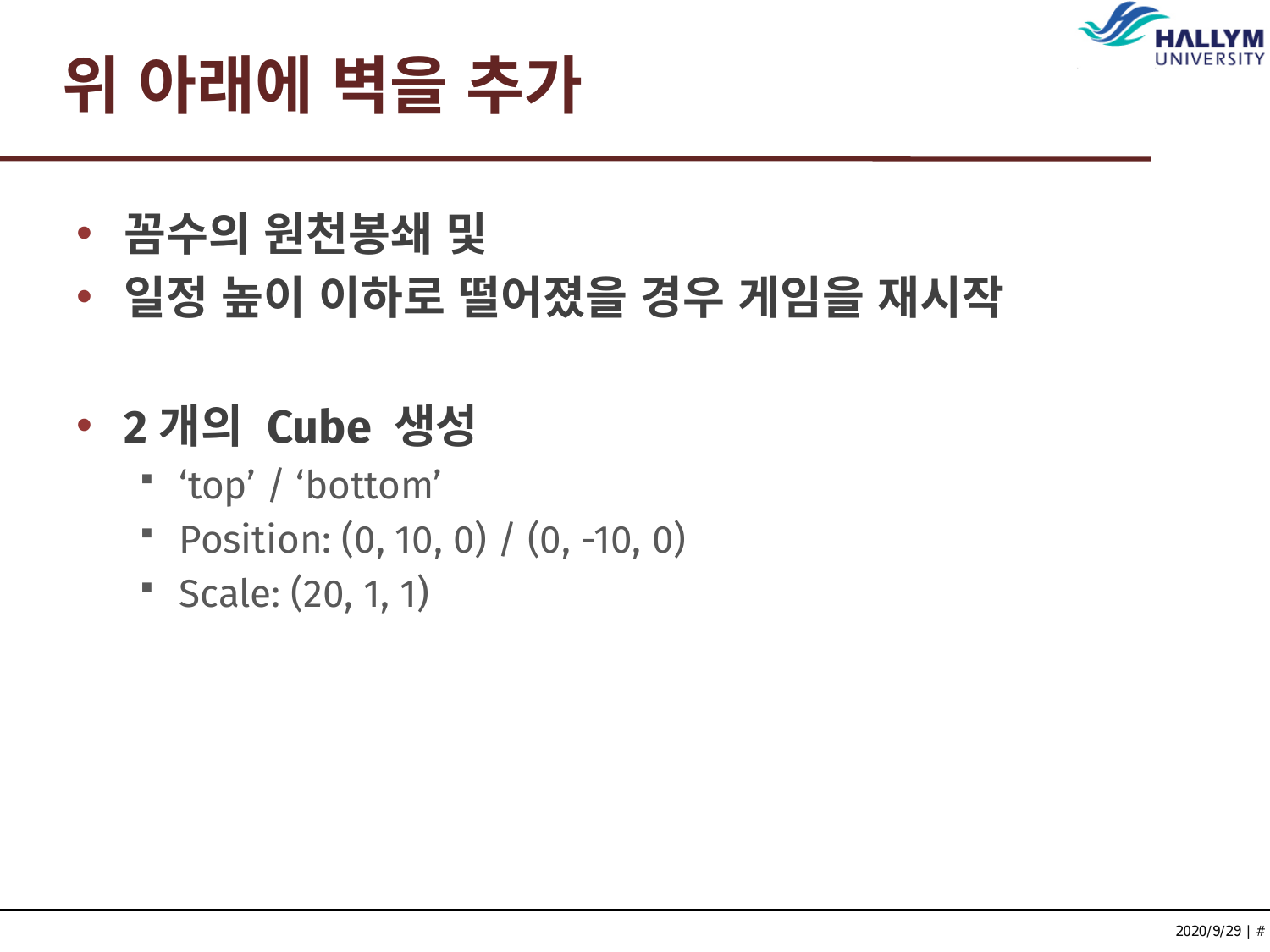

# 위 아래에 벽을 추가
꼼수의 원천봉쇄 및
일정 높이 이하로 떨어졌을 경우 게임을 재시작

2개의 Cube 생성
‘top’ / ‘bottom’
Position: (0, 10, 0) / (0, -10, 0)
Scale: (20, 1, 1)